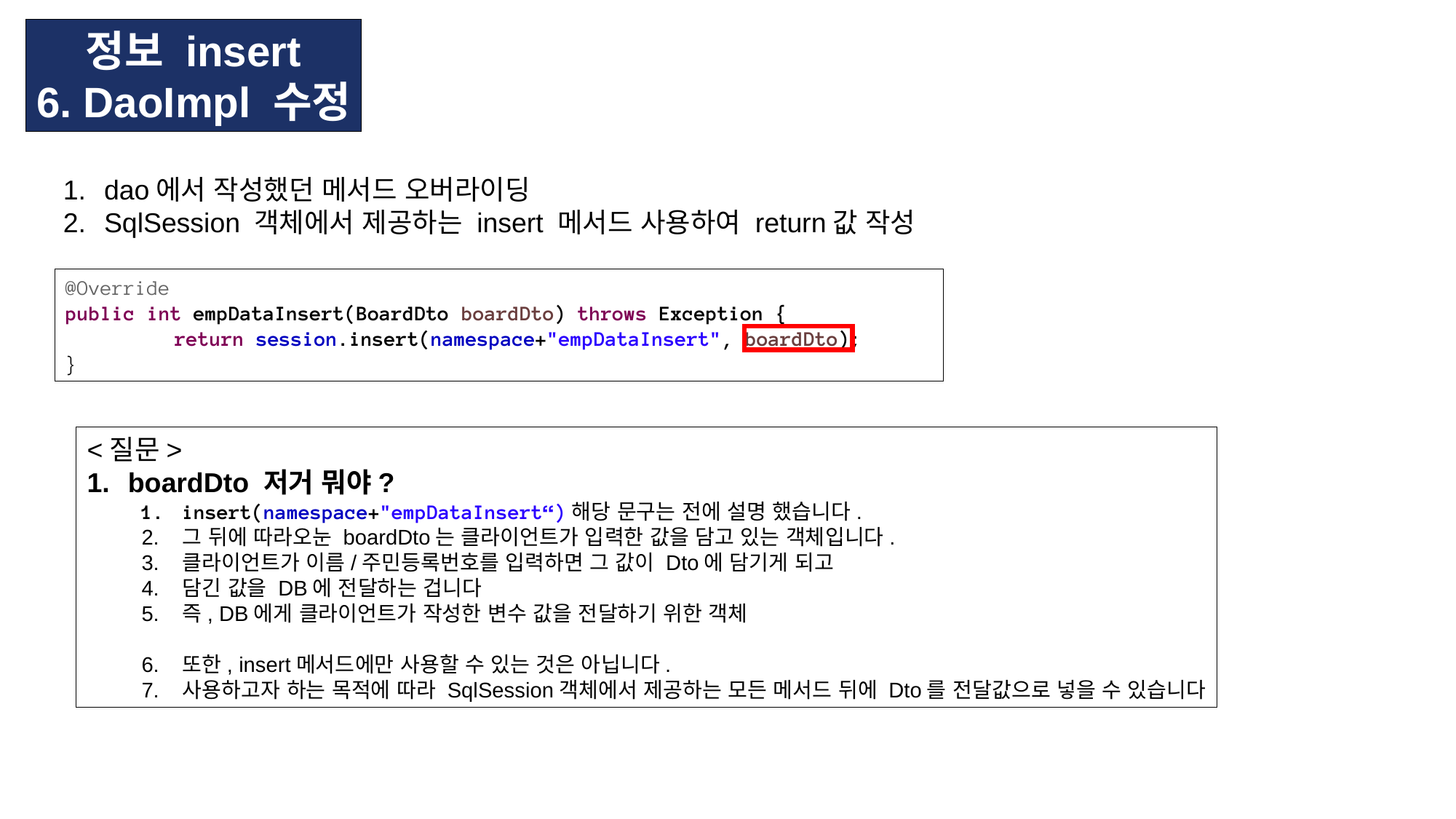

정보 insert
6. DaoImpl 수정
dao에서 작성했던 메서드 오버라이딩
SqlSession 객체에서 제공하는 insert 메서드 사용하여 return값 작성
@Override
public int empDataInsert(BoardDto boardDto) throws Exception {
	return session.insert(namespace+"empDataInsert", boardDto);
}

<질문>
boardDto 저거 뭐야?
insert(namespace+"empDataInsert“)해당 문구는 전에 설명 했습니다.
그 뒤에 따라오눈 boardDto는 클라이언트가 입력한 값을 담고 있는 객체입니다.
클라이언트가 이름/주민등록번호를 입력하면 그 값이 Dto에 담기게 되고
담긴 값을 DB에 전달하는 겁니다
즉, DB에게 클라이언트가 작성한 변수 값을 전달하기 위한 객체

또한, insert메서드에만 사용할 수 있는 것은 아닙니다.
사용하고자 하는 목적에 따라 SqlSession객체에서 제공하는 모든 메서드 뒤에 Dto를 전달값으로 넣을 수 있습니다